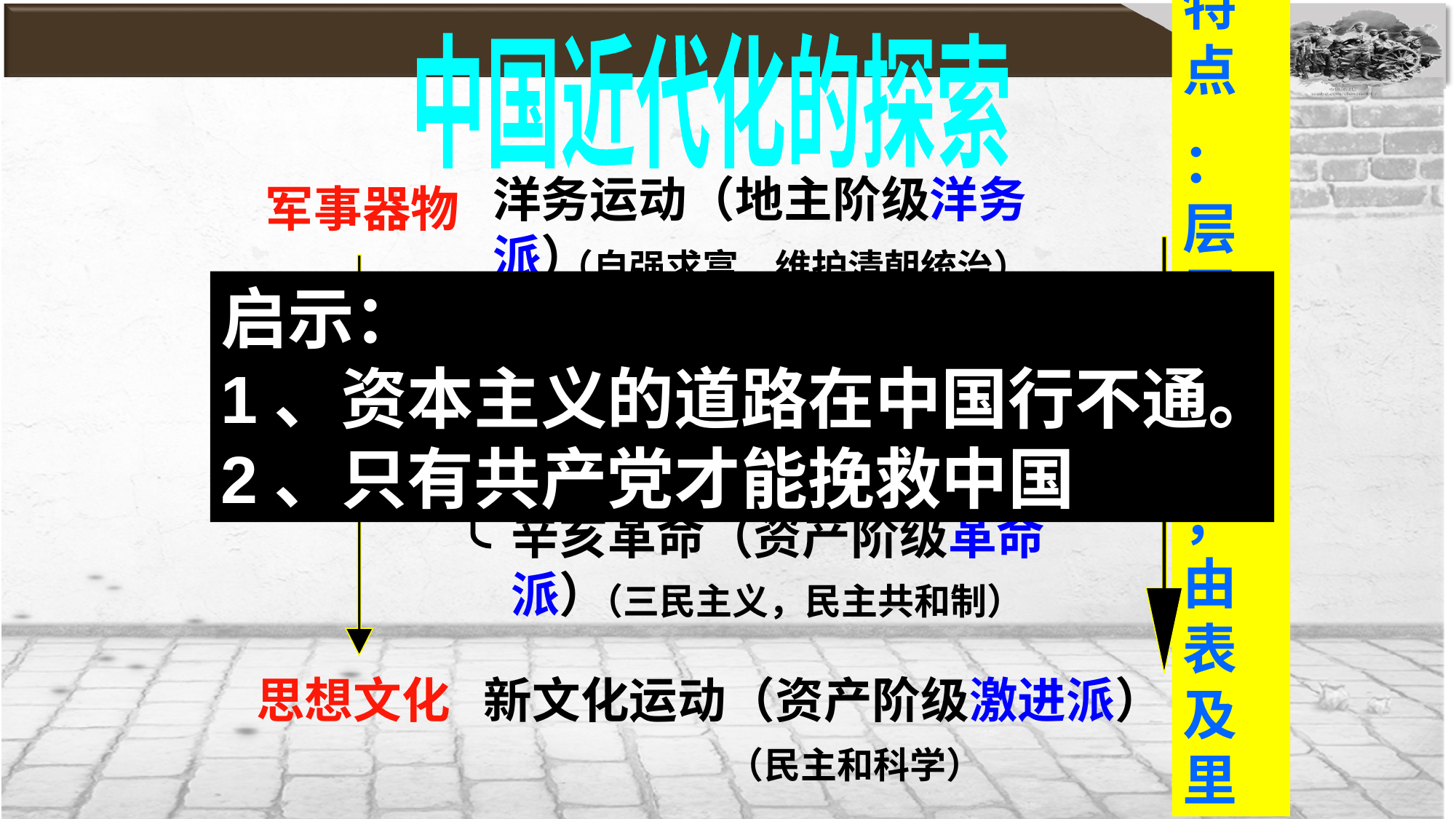

特点
：层层递进
，由表及里
中国近代化的探索
洋务运动（地主阶级洋务派）
军事器物

（自强求富，维护清朝统治）

启示：
1、资本主义的道路在中国行不通。
2、只有共产党才能挽救中国
戊戌变法（资产阶级维新派）

政治制度
（变法图强，君主立宪制）
辛亥革命（资产阶级革命派）

（三民主义，民主共和制）
思想文化
新文化运动（资产阶级激进派）
（民主和科学）